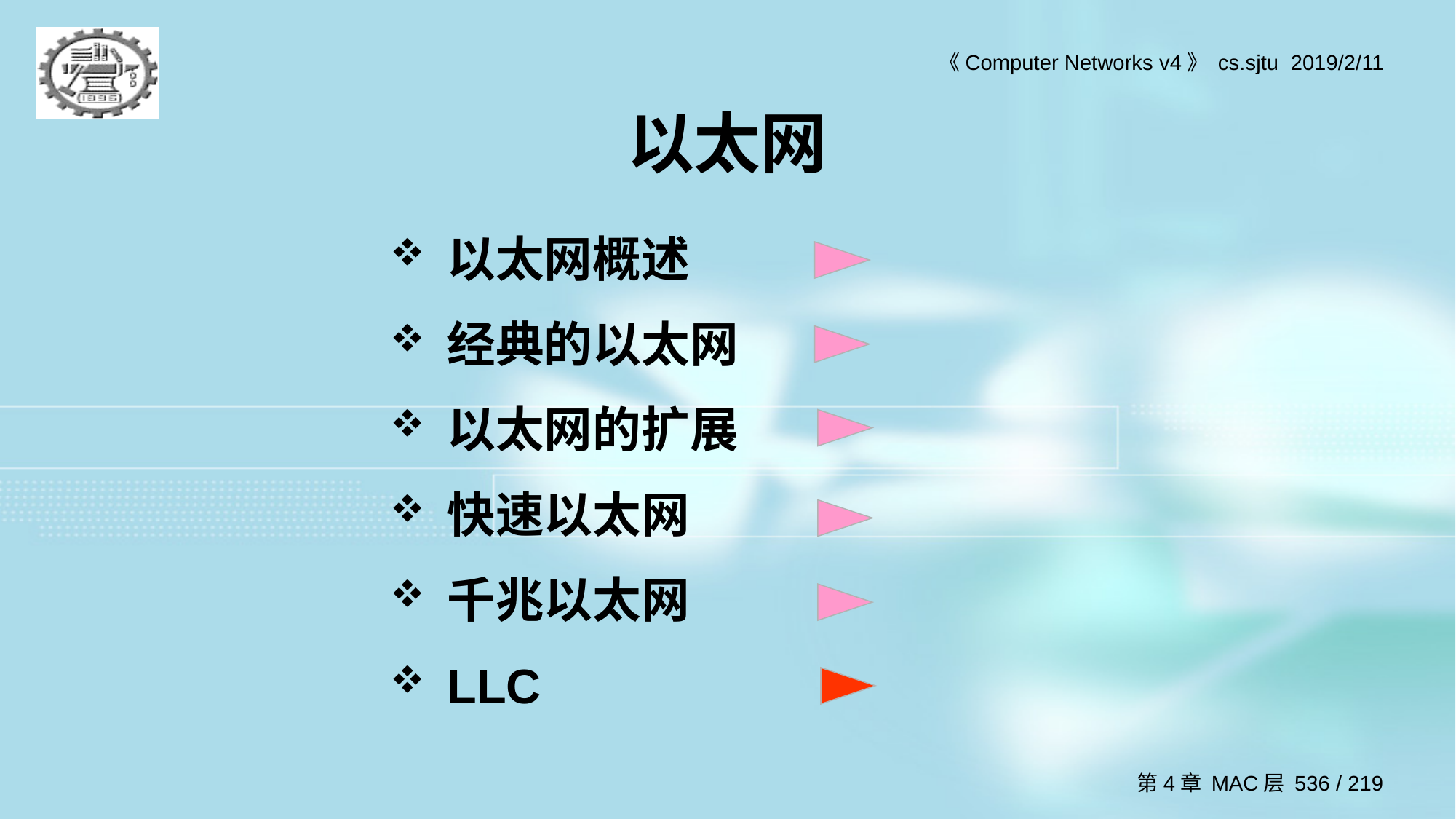

# 以太网
以太网概述
经典的以太网
以太网的扩展
快速以太网
千兆以太网
LLC